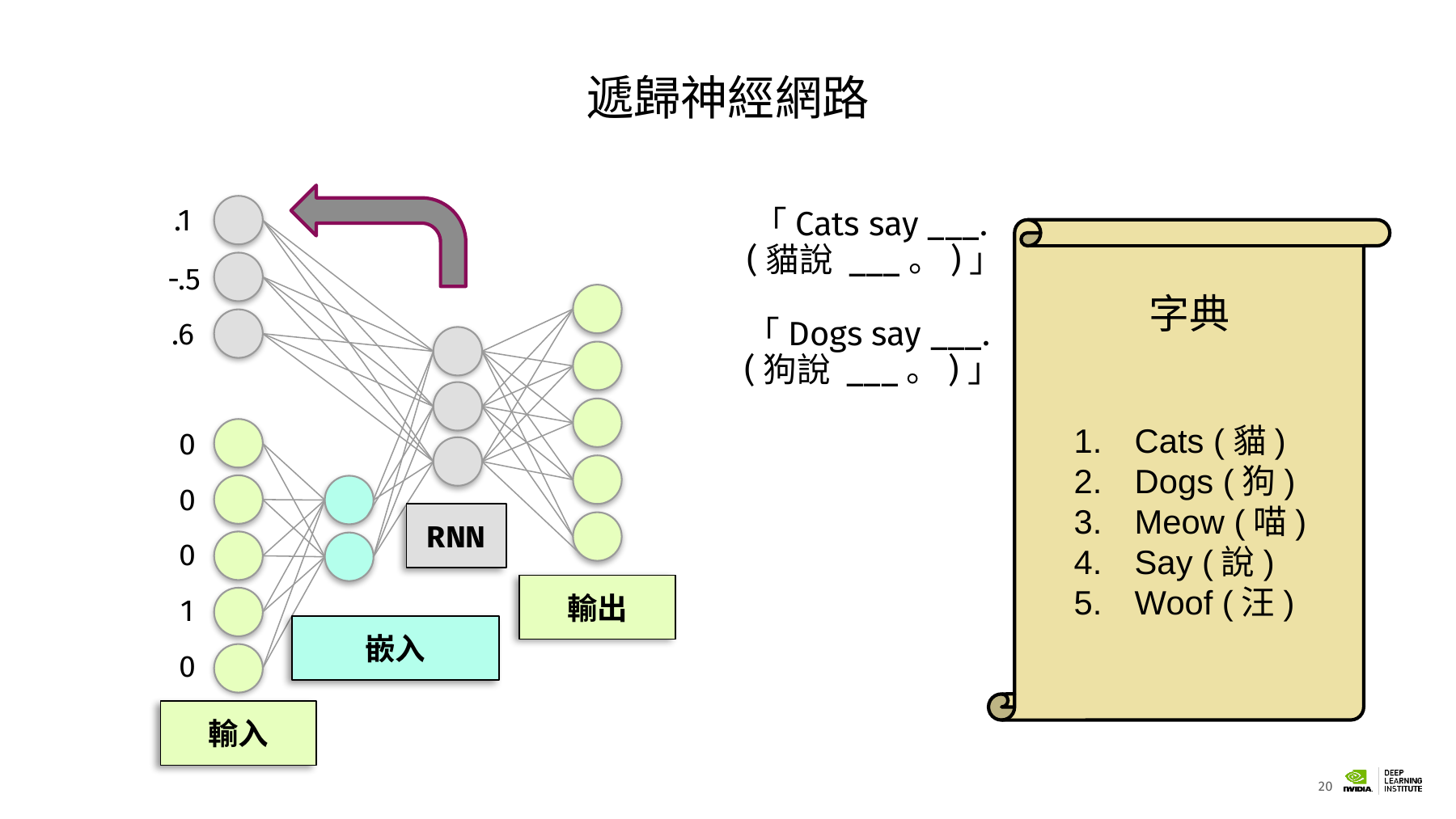

# 遞歸神經網路

.1
「Cats say ___.
(貓說 ___。)」

字典

-.5

「Dogs say ___.
(狗說 ___。)」
.6

Cats (貓)
Dogs (狗)
Meow (喵)
Say (說)
Woof (汪)

0

0
RNN

0
輸出

1
嵌入

0
輸入